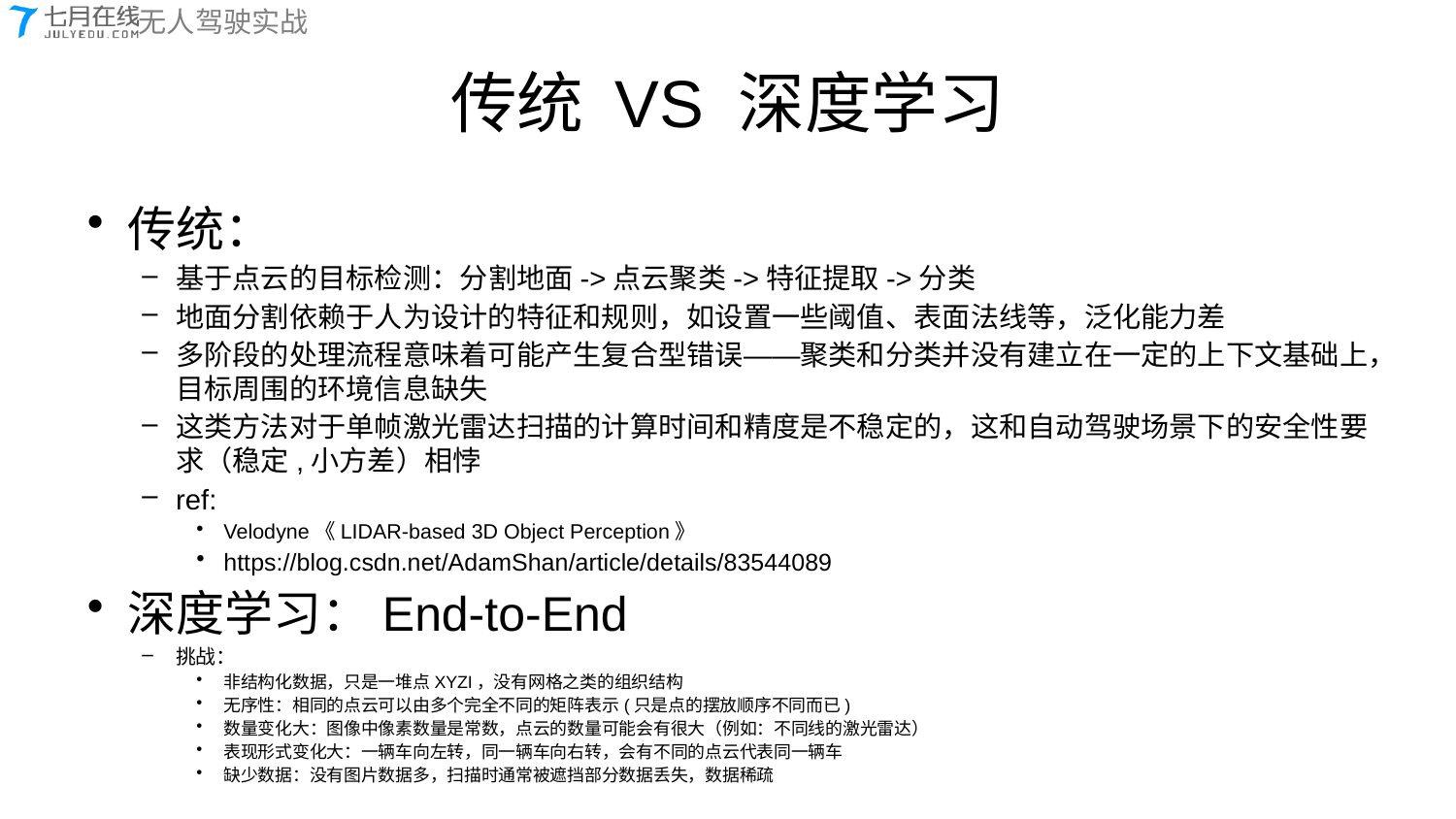

# 传统 VS 深度学习
传统：
基于点云的目标检测：分割地面->点云聚类->特征提取->分类
地面分割依赖于人为设计的特征和规则，如设置一些阈值、表面法线等，泛化能力差
多阶段的处理流程意味着可能产生复合型错误——聚类和分类并没有建立在一定的上下文基础上，目标周围的环境信息缺失
这类方法对于单帧激光雷达扫描的计算时间和精度是不稳定的，这和自动驾驶场景下的安全性要求（稳定,小方差）相悖
ref:
Velodyne《LIDAR-based 3D Object Perception》
https://blog.csdn.net/AdamShan/article/details/83544089
深度学习：End-to-End
挑战：
非结构化数据，只是一堆点XYZI，没有网格之类的组织结构
无序性：相同的点云可以由多个完全不同的矩阵表示(只是点的摆放顺序不同而已)
数量变化大：图像中像素数量是常数，点云的数量可能会有很大（例如：不同线的激光雷达）
表现形式变化大：一辆车向左转，同一辆车向右转，会有不同的点云代表同一辆车
缺少数据：没有图片数据多，扫描时通常被遮挡部分数据丢失，数据稀疏